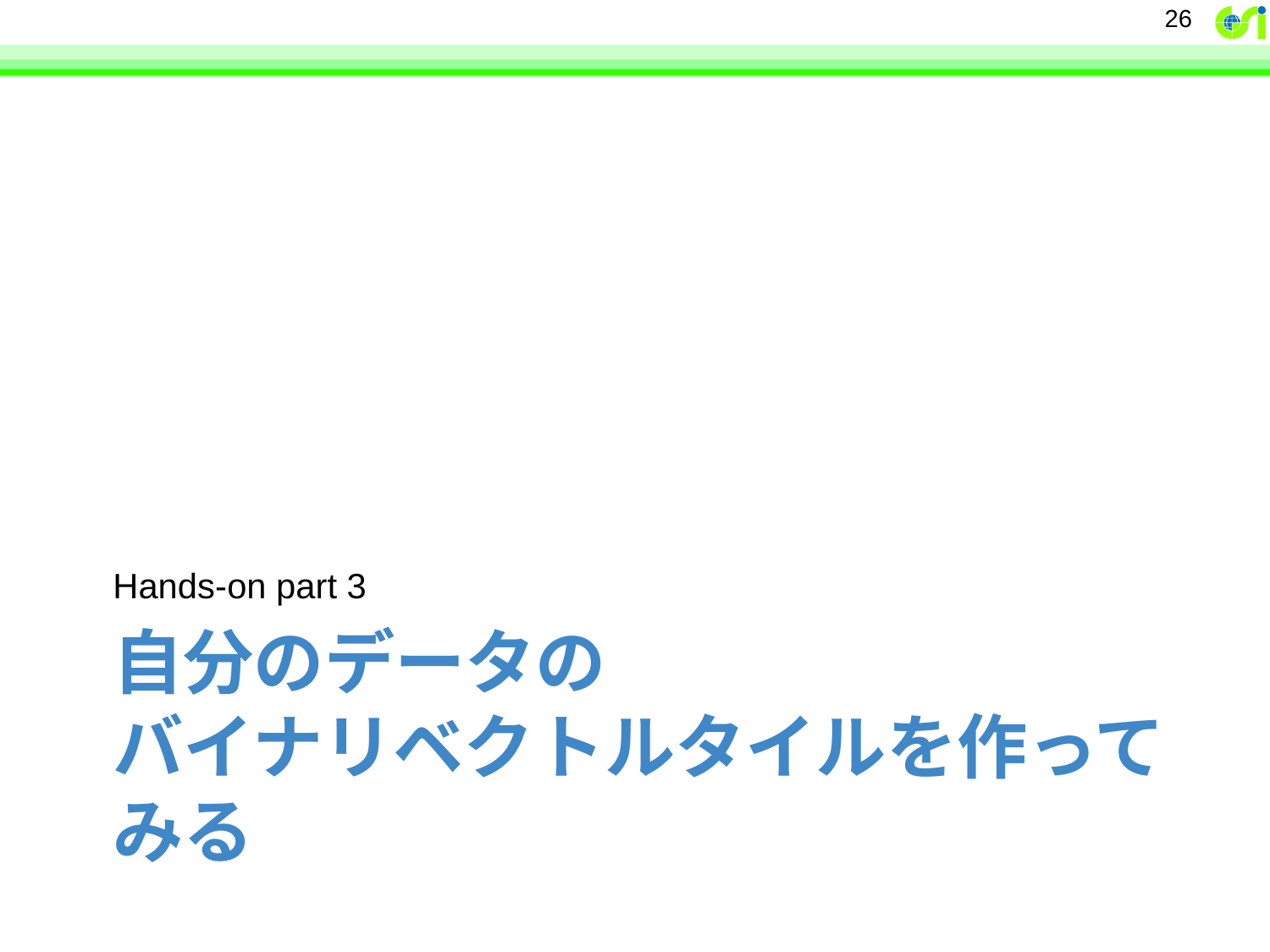

26
Hands-on part 3
# 自分のデータの バイナリベクトルタイルを作ってみる